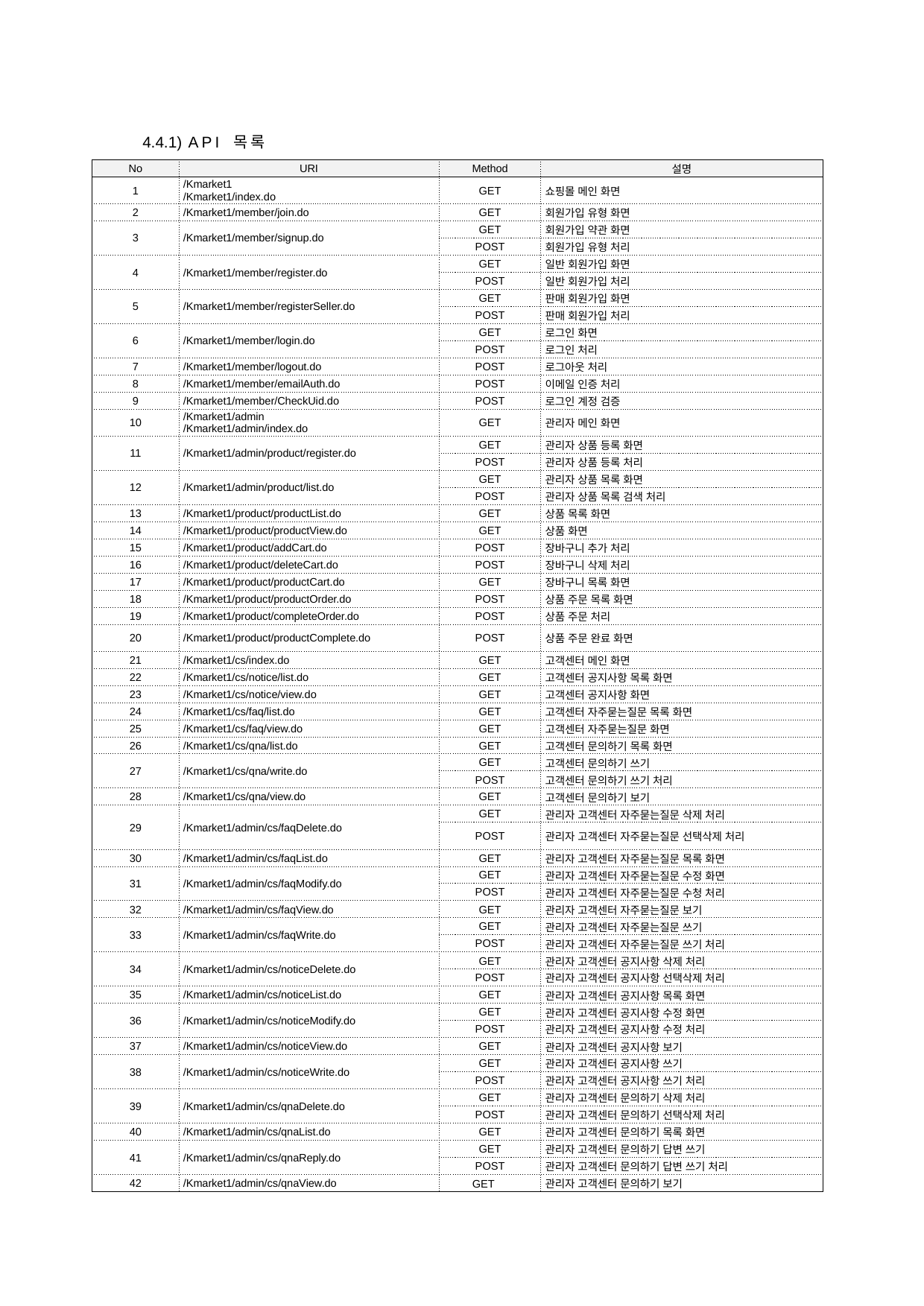

4.4.1) API 목록
| No | URI | Method | 설명 |
| --- | --- | --- | --- |
| 1 | /Kmarket1 /Kmarket1/index.do | GET | 쇼핑몰 메인 화면 |
| 2 | /Kmarket1/member/join.do | GET | 회원가입 유형 화면 |
| 3 | /Kmarket1/member/signup.do | GET | 회원가입 약관 화면 |
|  |  | POST | 회원가입 유형 처리 |
| 4 | /Kmarket1/member/register.do | GET | 일반 회원가입 화면 |
|  |  | POST | 일반 회원가입 처리 |
| 5 | /Kmarket1/member/registerSeller.do | GET | 판매 회원가입 화면 |
|  |  | POST | 판매 회원가입 처리 |
| 6 | /Kmarket1/member/login.do | GET | 로그인 화면 |
|  |  | POST | 로그인 처리 |
| 7 | /Kmarket1/member/logout.do | POST | 로그아웃 처리 |
| 8 | /Kmarket1/member/emailAuth.do | POST | 이메일 인증 처리 |
| 9 | /Kmarket1/member/CheckUid.do | POST | 로그인 계정 검증 |
| 10 | /Kmarket1/admin /Kmarket1/admin/index.do | GET | 관리자 메인 화면 |
| 11 | /Kmarket1/admin/product/register.do | GET | 관리자 상품 등록 화면 |
|  |  | POST | 관리자 상품 등록 처리 |
| 12 | /Kmarket1/admin/product/list.do | GET | 관리자 상품 목록 화면 |
|  |  | POST | 관리자 상품 목록 검색 처리 |
| 13 | /Kmarket1/product/productList.do | GET | 상품 목록 화면 |
| 14 | /Kmarket1/product/productView.do | GET | 상품 화면 |
| 15 | /Kmarket1/product/addCart.do | POST | 장바구니 추가 처리 |
| 16 | /Kmarket1/product/deleteCart.do | POST | 장바구니 삭제 처리 |
| 17 | /Kmarket1/product/productCart.do | GET | 장바구니 목록 화면 |
| 18 | /Kmarket1/product/productOrder.do | POST | 상품 주문 목록 화면 |
| 19 | /Kmarket1/product/completeOrder.do | POST | 상품 주문 처리 |
| 20 | /Kmarket1/product/productComplete.do | POST | 상품 주문 완료 화면 |
| 21 | /Kmarket1/cs/index.do | GET | 고객센터 메인 화면 |
| 22 | /Kmarket1/cs/notice/list.do | GET | 고객센터 공지사항 목록 화면 |
| 23 | /Kmarket1/cs/notice/view.do | GET | 고객센터 공지사항 화면 |
| 24 | /Kmarket1/cs/faq/list.do | GET | 고객센터 자주묻는질문 목록 화면 |
| 25 | /Kmarket1/cs/faq/view.do | GET | 고객센터 자주묻는질문 화면 |
| 26 | /Kmarket1/cs/qna/list.do | GET | 고객센터 문의하기 목록 화면 |
| 27 | /Kmarket1/cs/qna/write.do | GET | 고객센터 문의하기 쓰기 |
|  |  | POST | 고객센터 문의하기 쓰기 처리 |
| 28 | /Kmarket1/cs/qna/view.do | GET | 고객센터 문의하기 보기 |
| 29 | /Kmarket1/admin/cs/faqDelete.do | GET | 관리자 고객센터 자주묻는질문 삭제 처리 |
|  |  | POST | 관리자 고객센터 자주묻는질문 선택삭제 처리 |
| 30 | /Kmarket1/admin/cs/faqList.do | GET | 관리자 고객센터 자주묻는질문 목록 화면 |
| 31 | /Kmarket1/admin/cs/faqModify.do | GET | 관리자 고객센터 자주묻는질문 수정 화면 |
|  |  | POST | 관리자 고객센터 자주묻는질문 수청 처리 |
| 32 | /Kmarket1/admin/cs/faqView.do | GET | 관리자 고객센터 자주묻는질문 보기 |
| 33 | /Kmarket1/admin/cs/faqWrite.do | GET | 관리자 고객센터 자주묻는질문 쓰기 |
|  |  | POST | 관리자 고객센터 자주묻는질문 쓰기 처리 |
| 34 | /Kmarket1/admin/cs/noticeDelete.do | GET | 관리자 고객센터 공지사항 삭제 처리 |
|  |  | POST | 관리자 고객센터 공지사항 선택삭제 처리 |
| 35 | /Kmarket1/admin/cs/noticeList.do | GET | 관리자 고객센터 공지사항 목록 화면 |
| 36 | /Kmarket1/admin/cs/noticeModify.do | GET | 관리자 고객센터 공지사항 수정 화면 |
|  |  | POST | 관리자 고객센터 공지사항 수정 처리 |
| 37 | /Kmarket1/admin/cs/noticeView.do | GET | 관리자 고객센터 공지사항 보기 |
| 38 | /Kmarket1/admin/cs/noticeWrite.do | GET | 관리자 고객센터 공지사항 쓰기 |
|  |  | POST | 관리자 고객센터 공지사항 쓰기 처리 |
| 39 | /Kmarket1/admin/cs/qnaDelete.do | GET | 관리자 고객센터 문의하기 삭제 처리 |
|  |  | POST | 관리자 고객센터 문의하기 선택삭제 처리 |
| 40 | /Kmarket1/admin/cs/qnaList.do | GET | 관리자 고객센터 문의하기 목록 화면 |
| 41 | /Kmarket1/admin/cs/qnaReply.do | GET | 관리자 고객센터 문의하기 답변 쓰기 |
|  |  | POST | 관리자 고객센터 문의하기 답변 쓰기 처리 |
| 42 | /Kmarket1/admin/cs/qnaView.do | GET | 관리자 고객센터 문의하기 보기 |